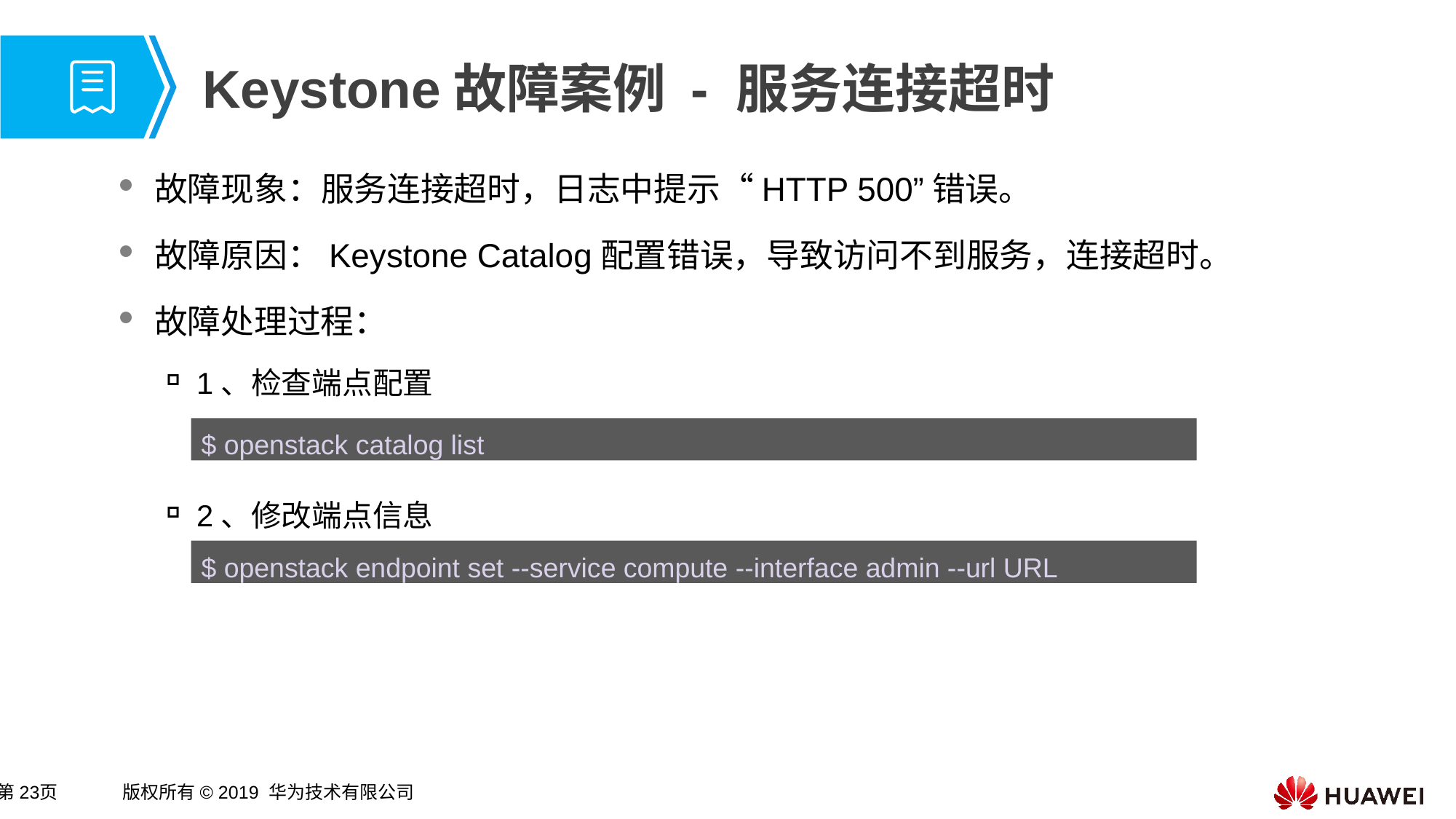

# Keystone故障案例 - 服务连接超时
故障现象：服务连接超时，日志中提示“HTTP 500”错误。
故障原因：Keystone Catalog配置错误，导致访问不到服务，连接超时。
故障处理过程：
1、检查端点配置

2、修改端点信息

$ openstack catalog list
$ openstack endpoint set --service compute --interface admin --url URL